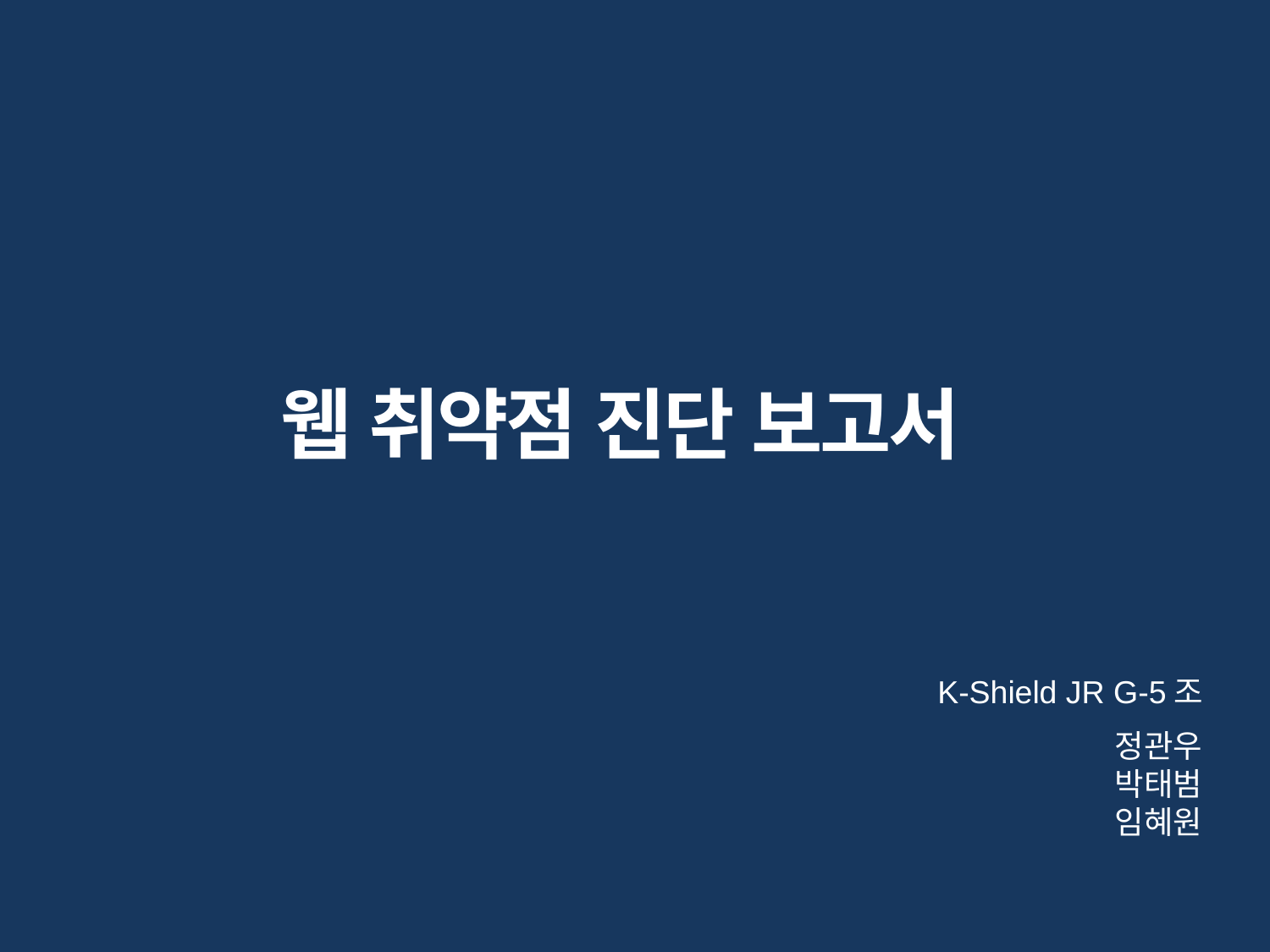

웹 취약점 진단 보고서
K-Shield JR G-5조
정관우
박태범
임혜원